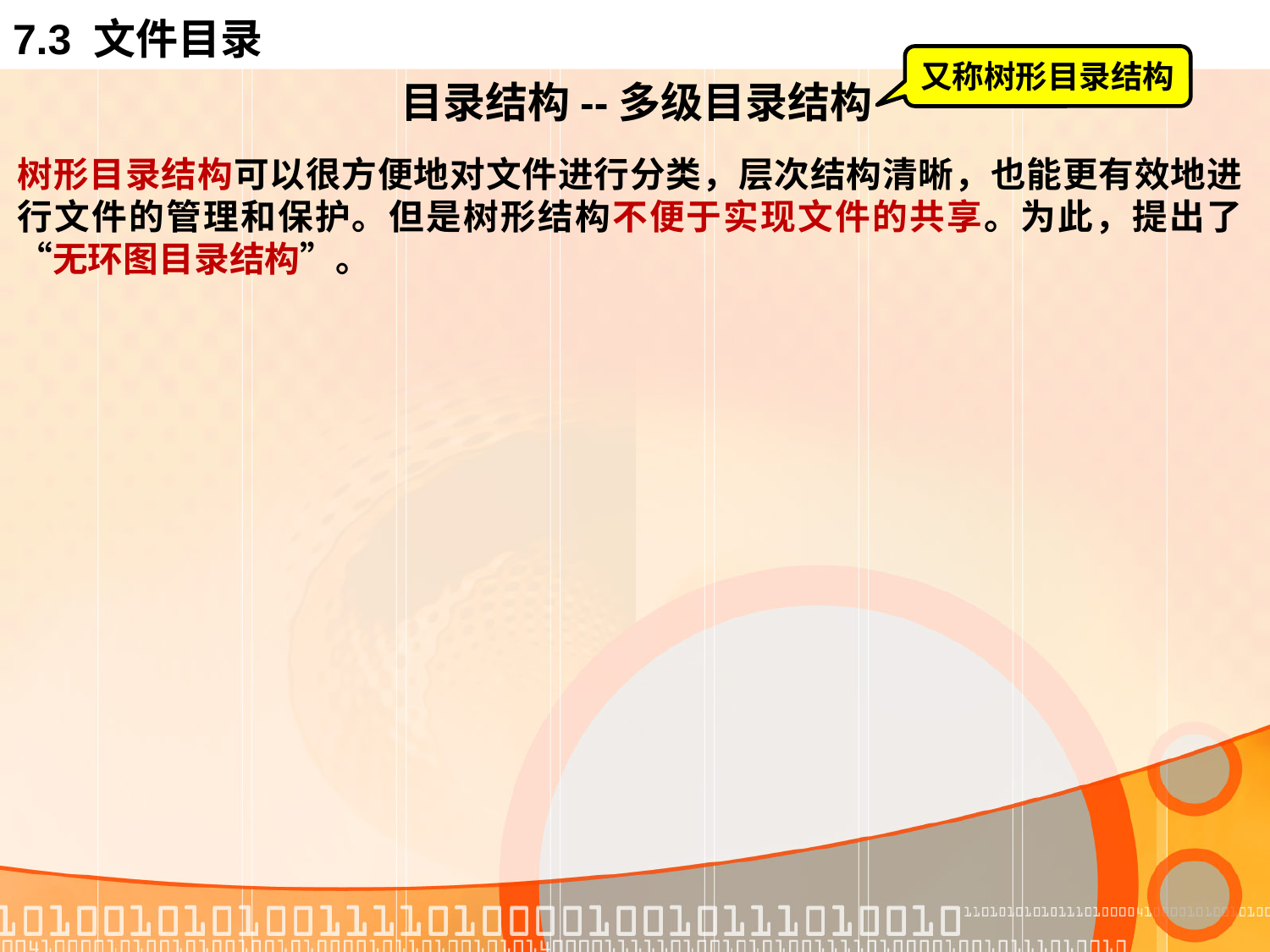

# 7.3 文件目录
又称树形目录结构
目录结构--多级目录结构
树形目录结构可以很方便地对文件进行分类，层次结构清晰，也能更有效地进行文件的管理和保护。但是树形结构不便于实现文件的共享。为此，提出了“无环图目录结构”。